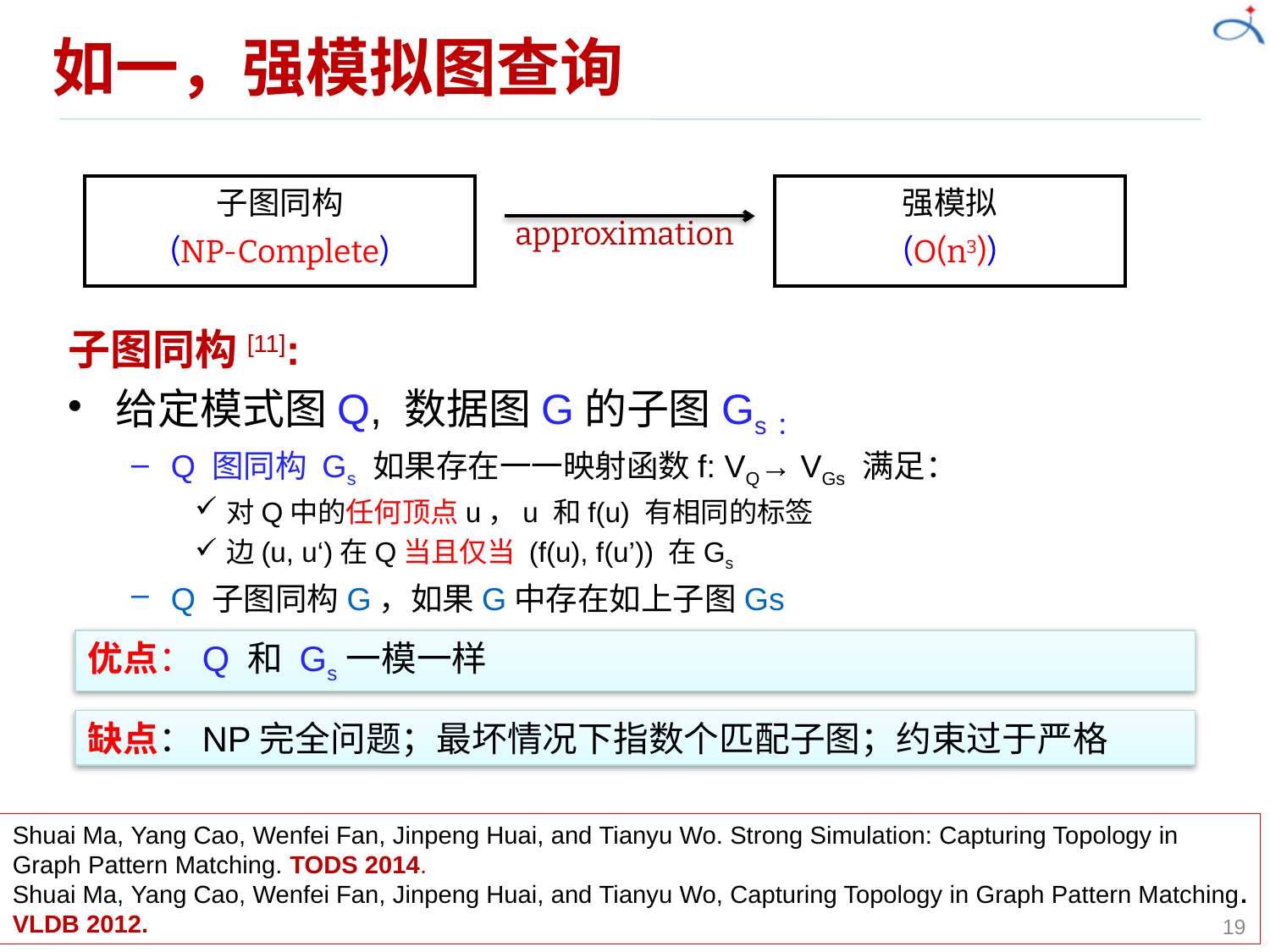

# 如一，强模拟图查询
     approximation
子图同构
(NP-Complete)
强模拟
(O(n3))
子图同构[11]:
给定模式图Q, 数据图G的子图Gs：
Q 图同构 Gs 如果存在一一映射函数f: VQ→ VGs 满足：
对Q中的任何顶点u，u 和f(u) 有相同的标签
边(u, u‘)在Q当且仅当 (f(u), f(u’)) 在Gs
Q 子图同构G，如果G中存在如上子图Gs

优点：Q 和 Gs一模一样
缺点：NP完全问题；最坏情况下指数个匹配子图；约束过于严格
Shuai Ma, Yang Cao, Wenfei Fan, Jinpeng Huai, and Tianyu Wo. Strong Simulation: Capturing Topology in Graph Pattern Matching. TODS 2014.
Shuai Ma, Yang Cao, Wenfei Fan, Jinpeng Huai, and Tianyu Wo, Capturing Topology in Graph Pattern Matching. VLDB 2012.
19